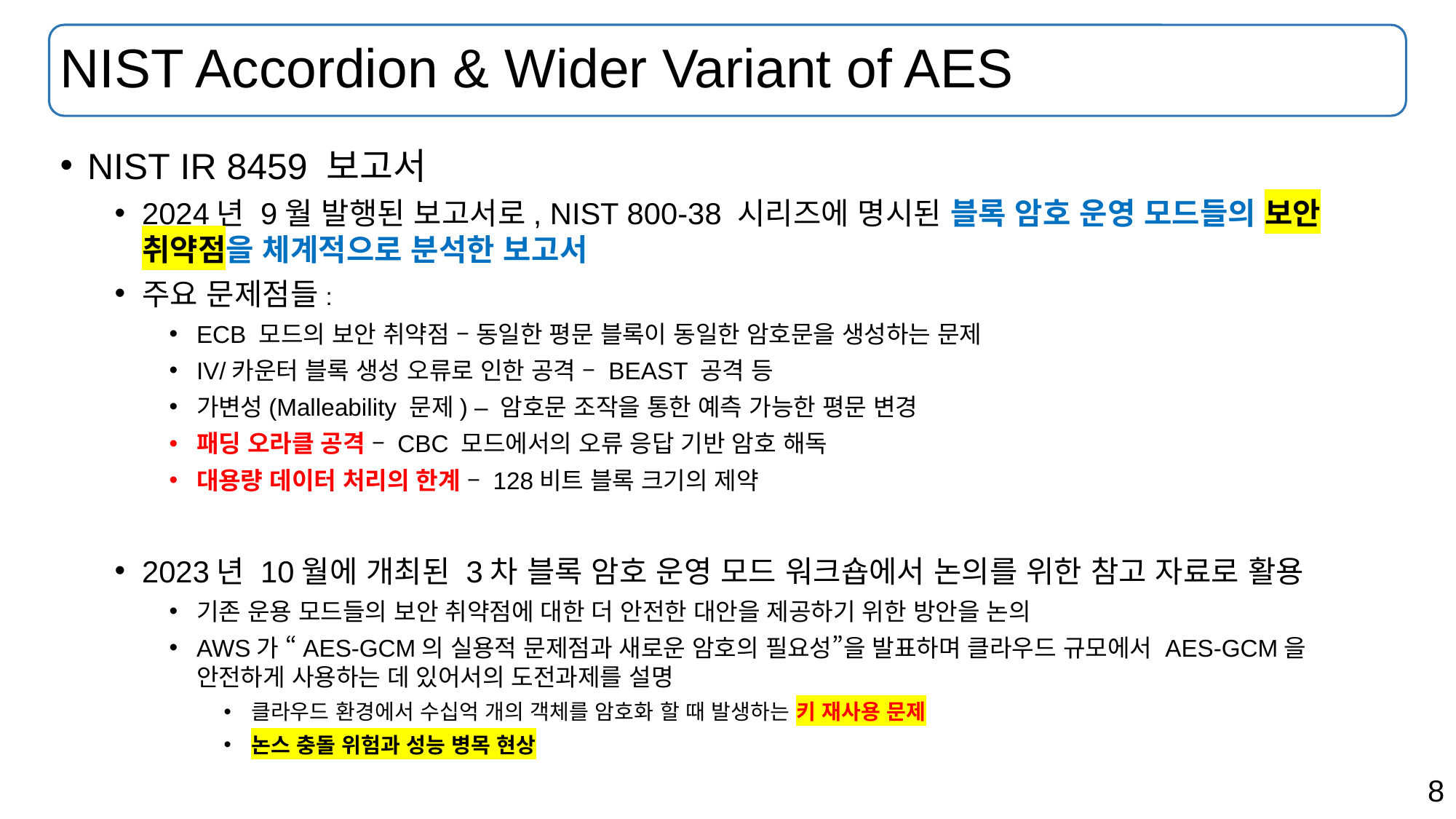

# NIST Accordion & Wider Variant of AES
NIST IR 8459 보고서
2024년 9월 발행된 보고서로, NIST 800-38 시리즈에 명시된 블록 암호 운영 모드들의 보안 취약점을 체계적으로 분석한 보고서
주요 문제점들:
ECB 모드의 보안 취약점 – 동일한 평문 블록이 동일한 암호문을 생성하는 문제
IV/카운터 블록 생성 오류로 인한 공격 – BEAST 공격 등
가변성(Malleability 문제) – 암호문 조작을 통한 예측 가능한 평문 변경
패딩 오라클 공격 – CBC 모드에서의 오류 응답 기반 암호 해독
대용량 데이터 처리의 한계 – 128비트 블록 크기의 제약

2023년 10월에 개최된 3차 블록 암호 운영 모드 워크숍에서 논의를 위한 참고 자료로 활용
기존 운용 모드들의 보안 취약점에 대한 더 안전한 대안을 제공하기 위한 방안을 논의
AWS가 “AES-GCM의 실용적 문제점과 새로운 암호의 필요성”을 발표하며 클라우드 규모에서 AES-GCM을
안전하게 사용하는 데 있어서의 도전과제를 설명
클라우드 환경에서 수십억 개의 객체를 암호화 할 때 발생하는 키 재사용 문제
논스 충돌 위험과 성능 병목 현상